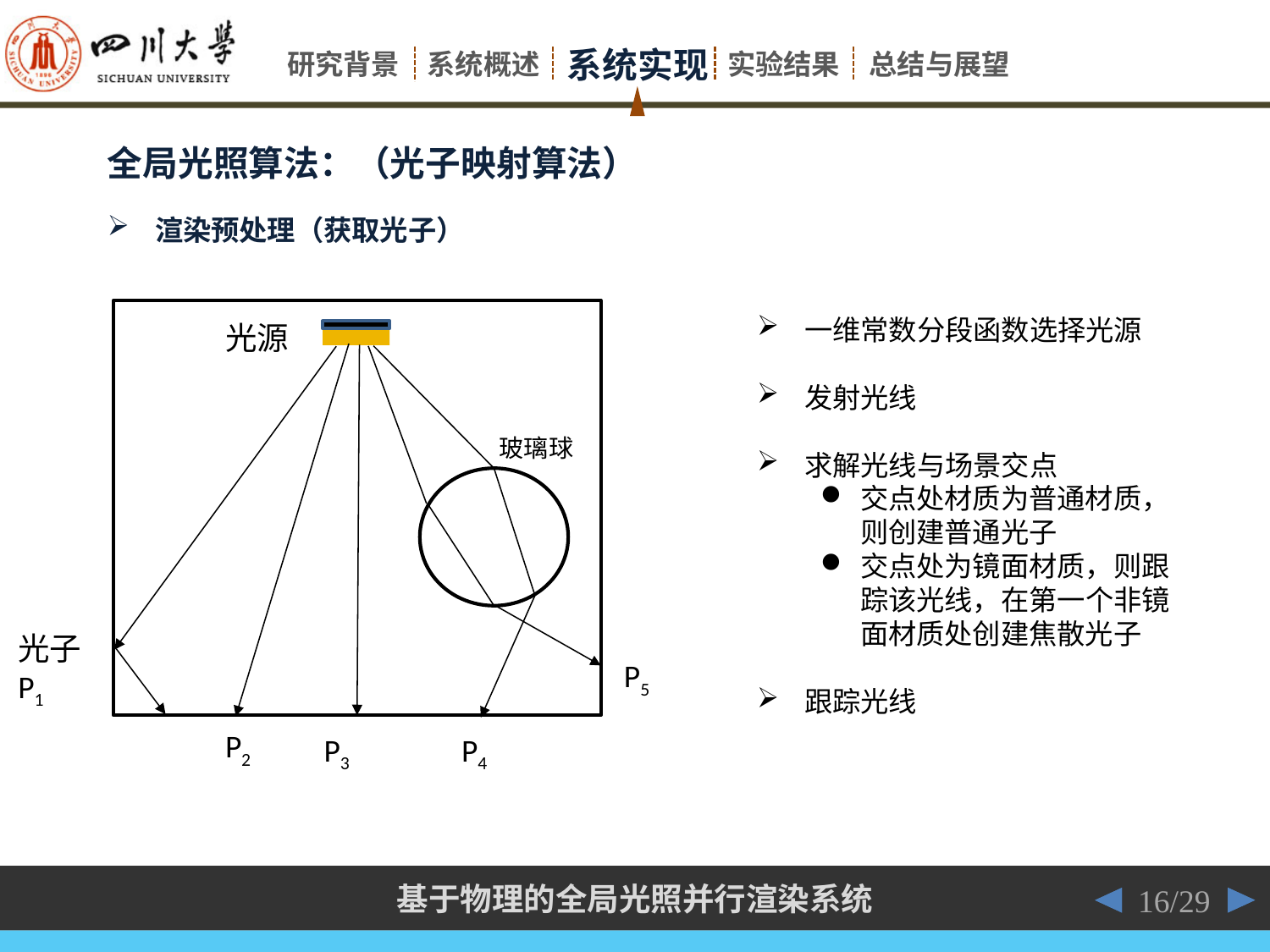

全局光照算法：（光子映射算法）
渲染预处理（获取光子）

一维常数分段函数选择光源

发射光线

求解光线与场景交点
交点处材质为普通材质，则创建普通光子
交点处为镜面材质，则跟踪该光线，在第一个非镜面材质处创建焦散光子
跟踪光线
光源

玻璃球

光子P1
P5
P2
P3
P4
16/29